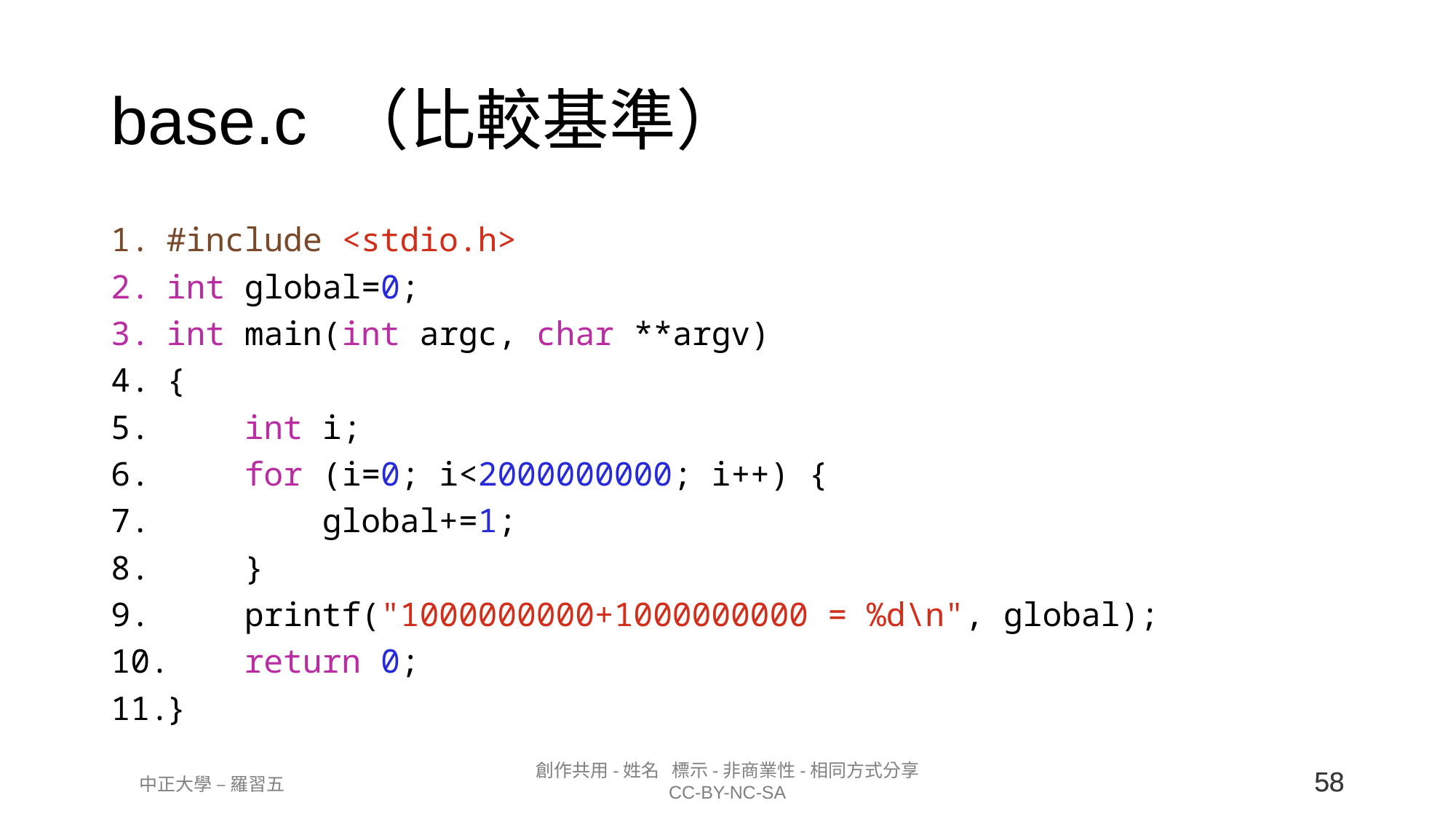

# base.c （比較基準）
#include <stdio.h>
int global=0;
int main(int argc, char **argv)
{
    int i;
    for (i=0; i<2000000000; i++) {
        global+=1;
    }
    printf("1000000000+1000000000 = %d\n", global);
    return 0;
}